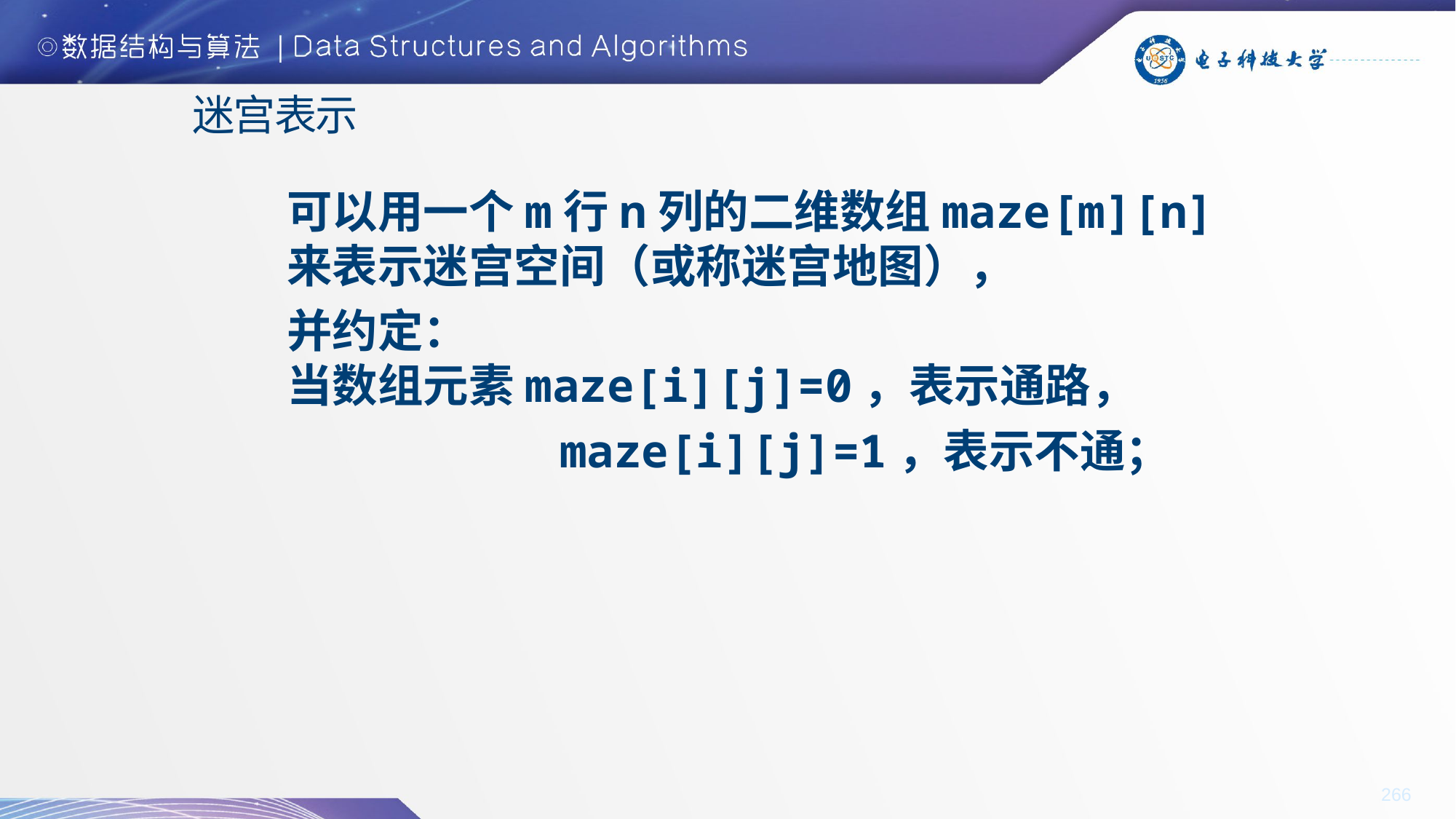

迷宫表示
可以用一个m行n列的二维数组maze[m][n]来表示迷宫空间（或称迷宫地图），
并约定：
当数组元素maze[i][j]=0，表示通路，
          maze[i][j]=1，表示不通；
266